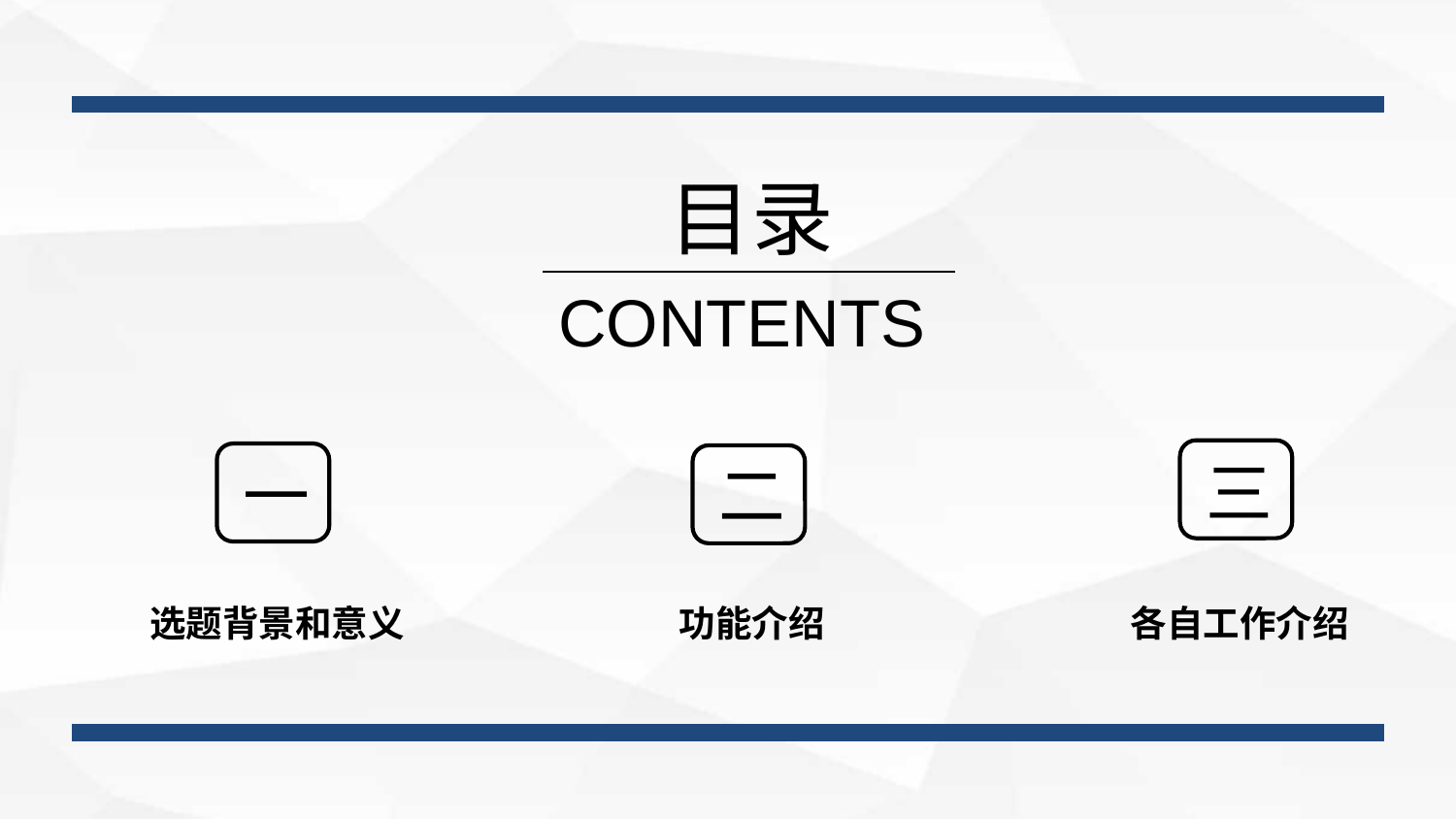

目录
CONTENTS

三

一
二
选题背景和意义
功能介绍
各自工作介绍